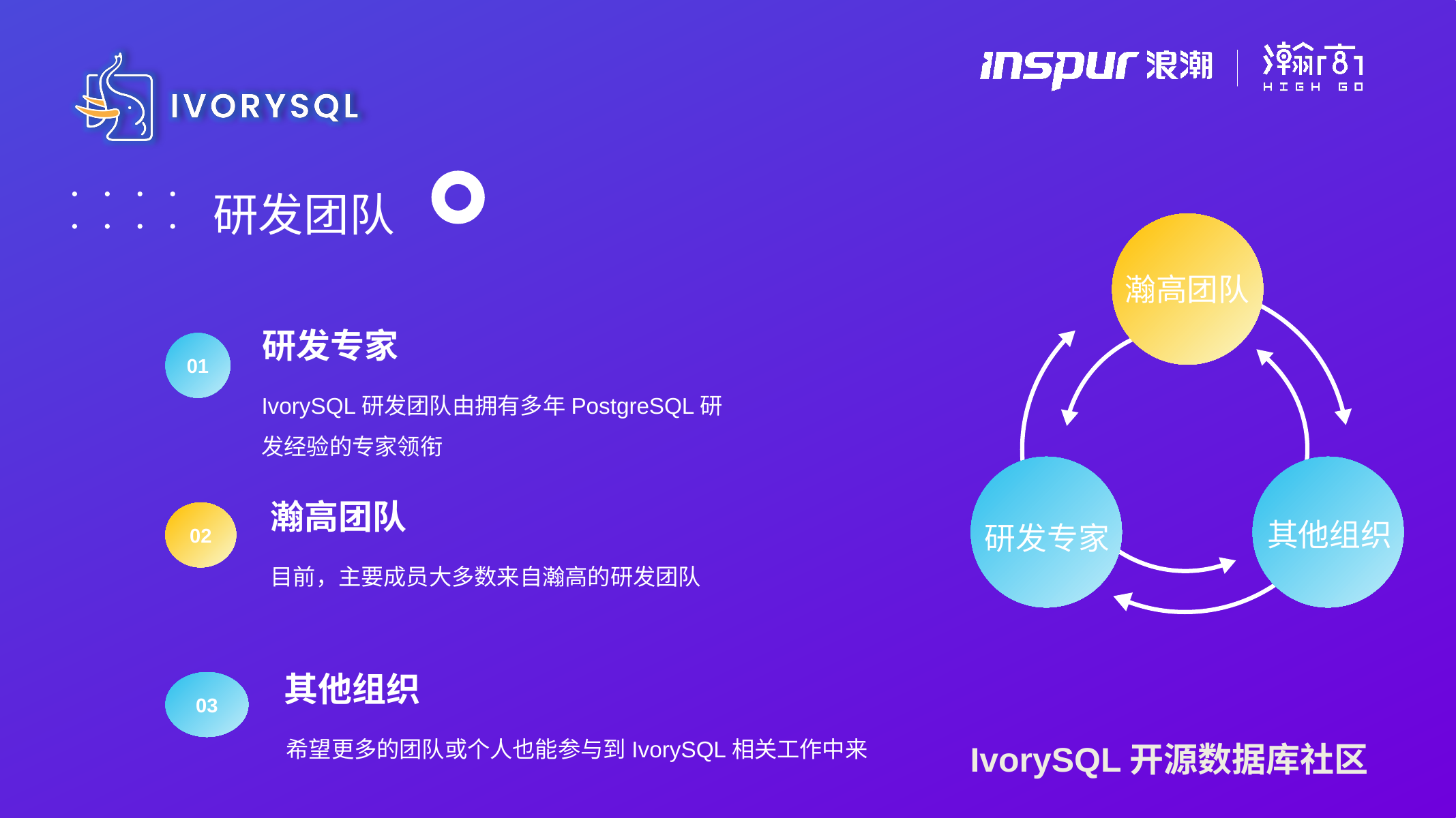

研发团队

瀚高团队

其他组织
研发专家

研发专家
01
IvorySQL研发团队由拥有多年PostgreSQL研发经验的专家领衔
瀚高团队
02
目前，主要成员大多数来自瀚高的研发团队
其他组织
03
希望更多的团队或个人也能参与到IvorySQL相关工作中来